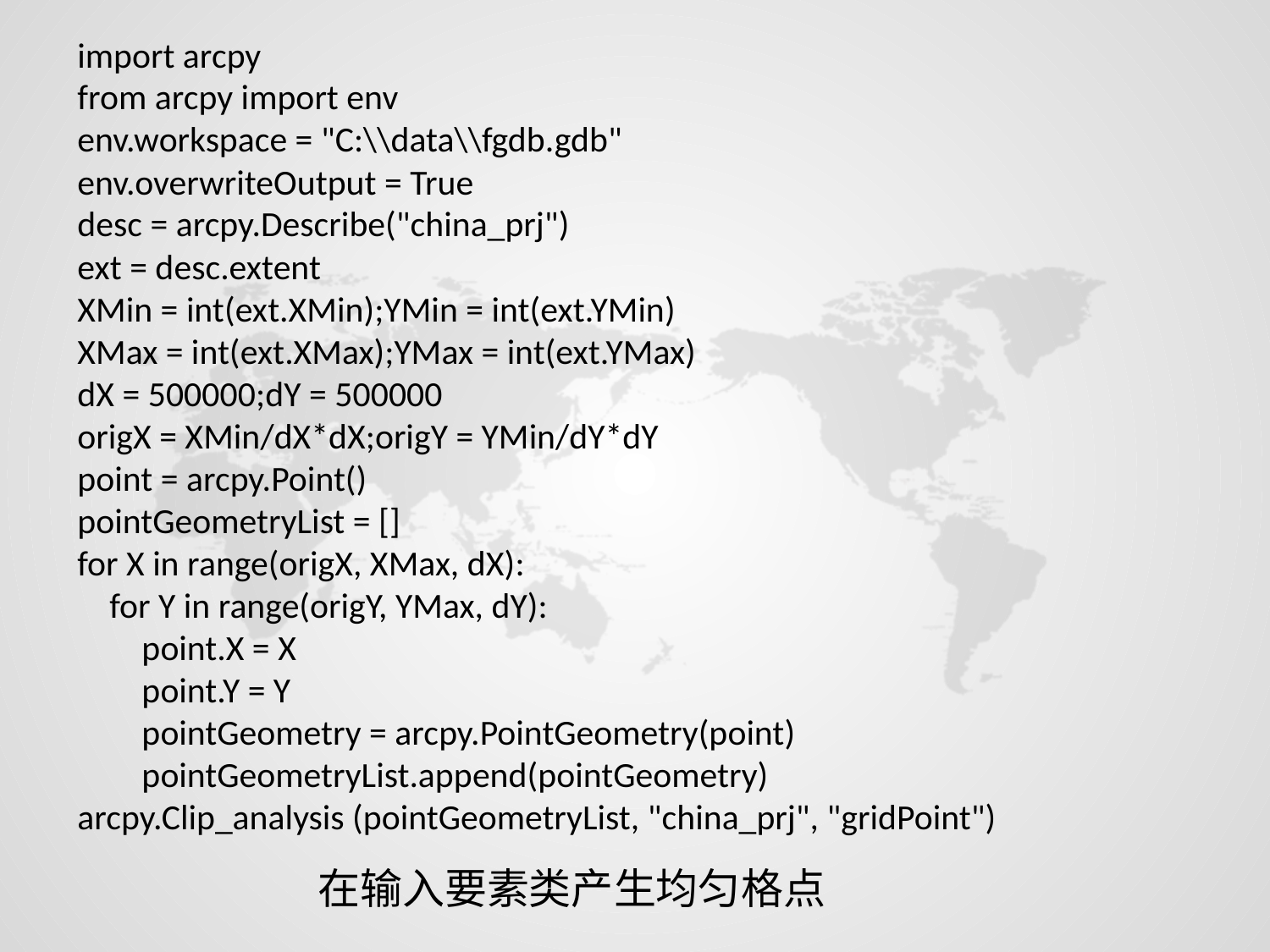

import arcpy
from arcpy import env
env.workspace = "C:\\data\\fgdb.gdb"
env.overwriteOutput = True
desc = arcpy.Describe("china_prj")
ext = desc.extent
XMin = int(ext.XMin);YMin = int(ext.YMin)
XMax = int(ext.XMax);YMax = int(ext.YMax)
dX = 500000;dY = 500000
origX = XMin/dX*dX;origY = YMin/dY*dY
point = arcpy.Point()
pointGeometryList = []
for X in range(origX, XMax, dX):
    for Y in range(origY, YMax, dY):
        point.X = X
        point.Y = Y
        pointGeometry = arcpy.PointGeometry(point)
        pointGeometryList.append(pointGeometry)
arcpy.Clip_analysis (pointGeometryList, "china_prj", "gridPoint")
在输入要素类产生均匀格点